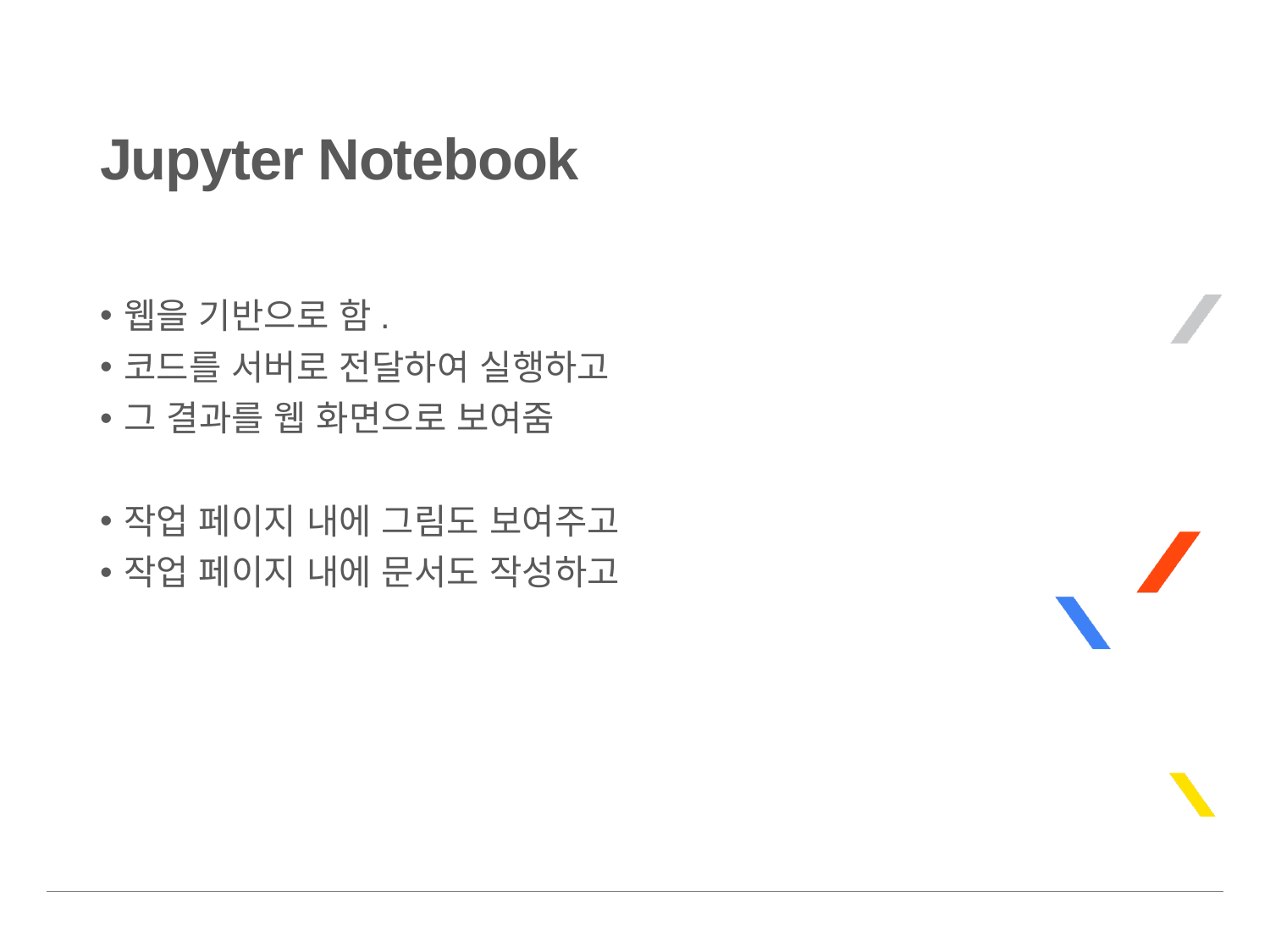

# Jupyter Notebook
웹을 기반으로 함.
코드를 서버로 전달하여 실행하고
그 결과를 웹 화면으로 보여줌

작업 페이지 내에 그림도 보여주고
작업 페이지 내에 문서도 작성하고